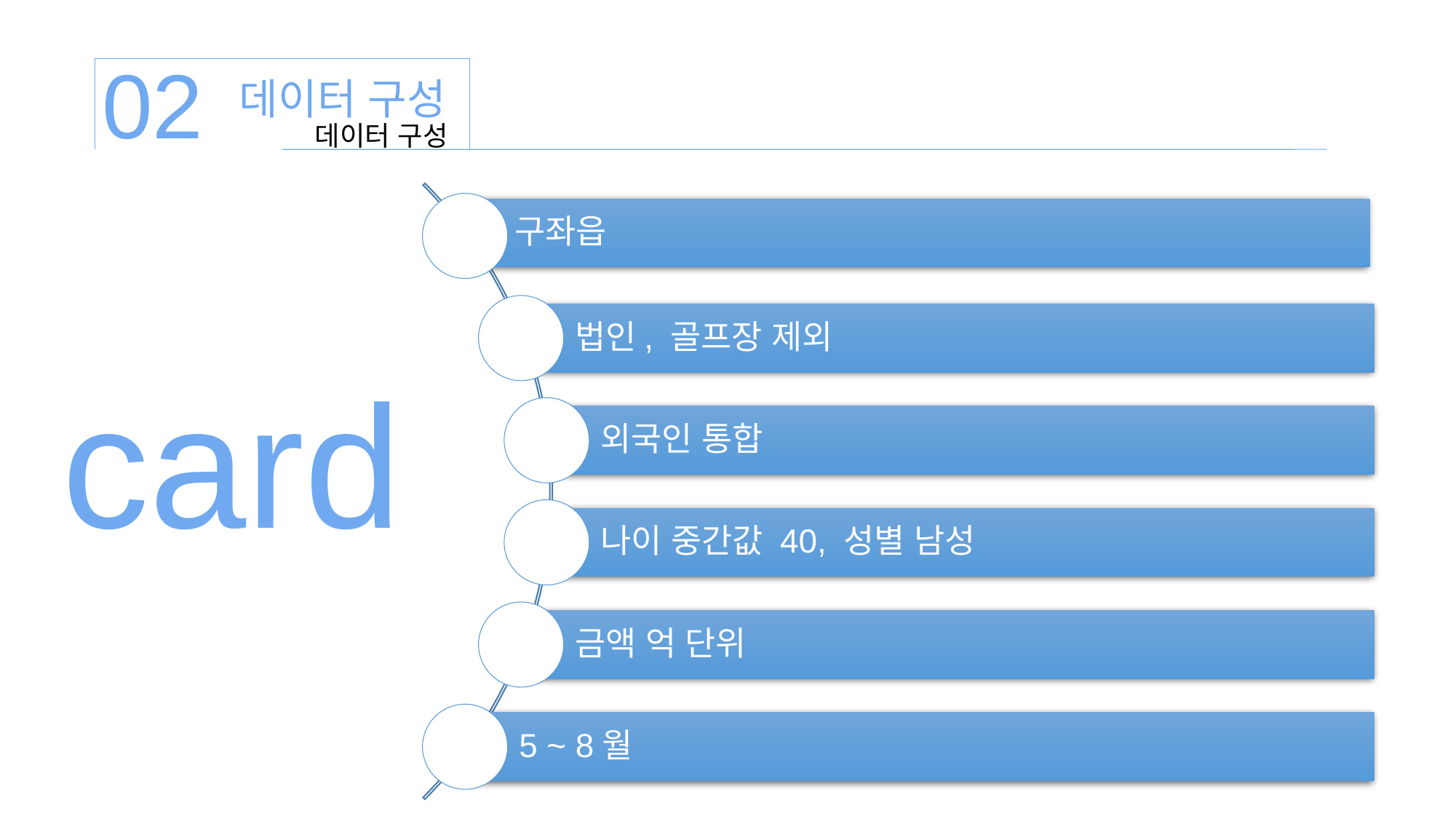

02
데이터 구성
데이터 구성
구좌읍
법인, 골프장 제외
외국인 통합
나이 중간값 40, 성별 남성
금액 억 단위
5 ~ 8월
card